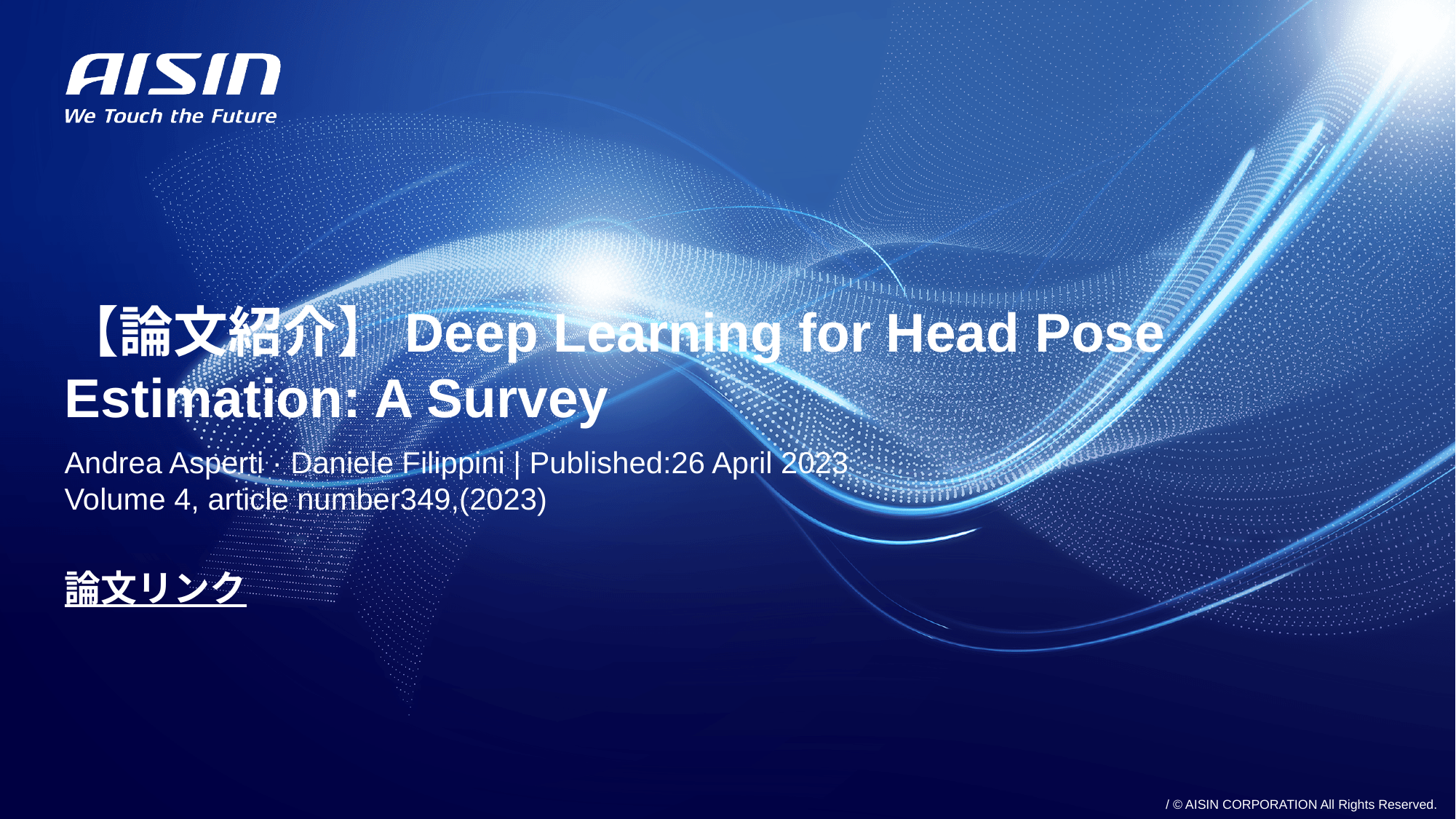

【論文紹介】Deep Learning for Head Pose Estimation: A Survey

Andrea Asperti · Daniele Filippini | Published:26 April 2023
Volume 4, article number349,(2023)
論文リンク